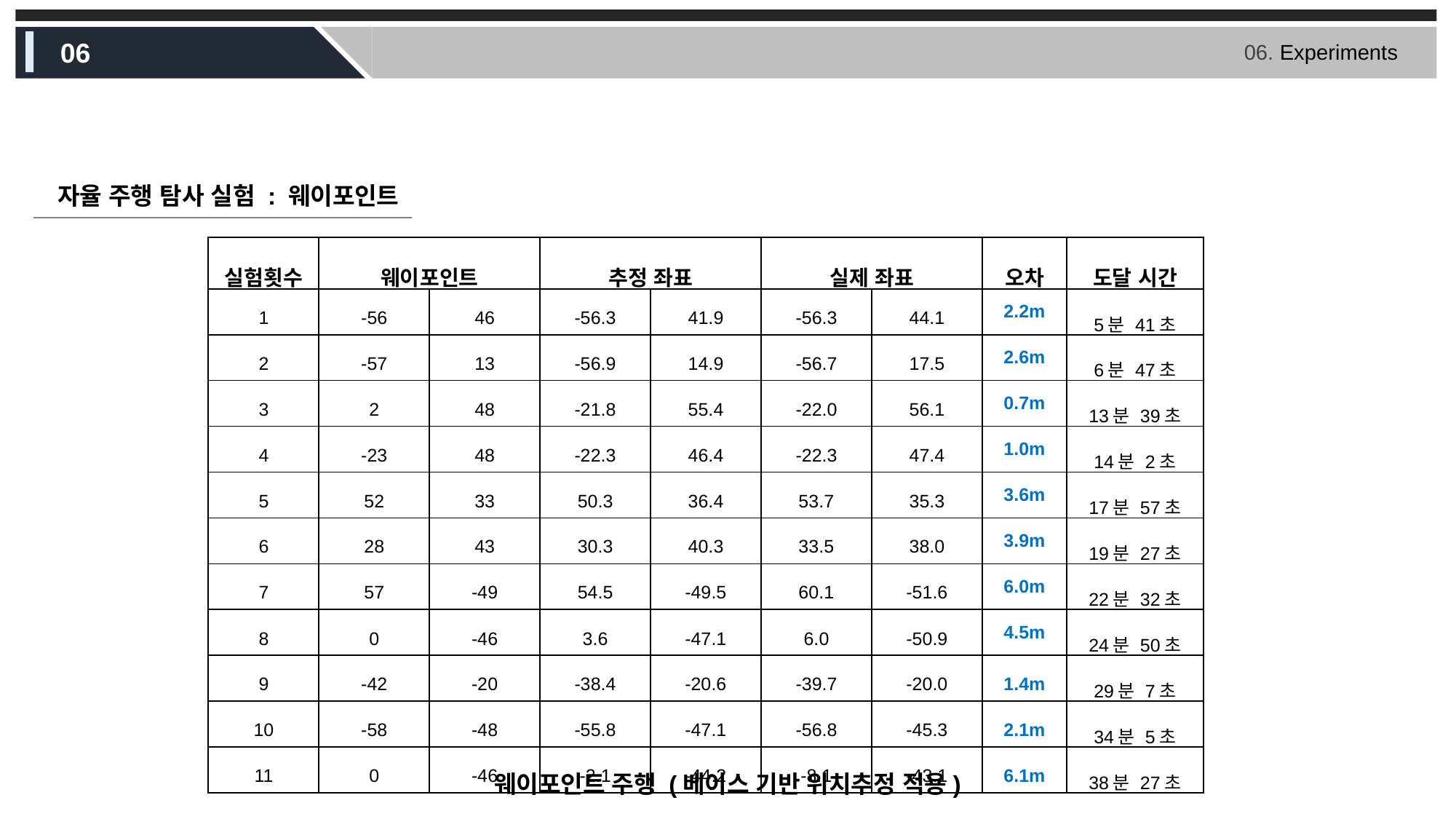

06

06. Experiments
자율 주행 탐사 실험 : 웨이포인트
| 실험횟수 | 웨이포인트 |  | 추정 좌표 |  | 실제 좌표 |  | 오차 | 도달 시간 |
| --- | --- | --- | --- | --- | --- | --- | --- | --- |
| 1 | -56 | 46 | -56.3 | 41.9 | -56.3 | 44.1 | 2.2m | 5분 41초 |
| 2 | -57 | 13 | -56.9 | 14.9 | -56.7 | 17.5 | 2.6m | 6분 47초 |
| 3 | 2 | 48 | -21.8 | 55.4 | -22.0 | 56.1 | 0.7m | 13분 39초 |
| 4 | -23 | 48 | -22.3 | 46.4 | -22.3 | 47.4 | 1.0m | 14분 2초 |
| 5 | 52 | 33 | 50.3 | 36.4 | 53.7 | 35.3 | 3.6m | 17분 57초 |
| 6 | 28 | 43 | 30.3 | 40.3 | 33.5 | 38.0 | 3.9m | 19분 27초 |
| 7 | 57 | -49 | 54.5 | -49.5 | 60.1 | -51.6 | 6.0m | 22분 32초 |
| 8 | 0 | -46 | 3.6 | -47.1 | 6.0 | -50.9 | 4.5m | 24분 50초 |
| 9 | -42 | -20 | -38.4 | -20.6 | -39.7 | -20.0 | 1.4m | 29분 7초 |
| 10 | -58 | -48 | -55.8 | -47.1 | -56.8 | -45.3 | 2.1m | 34분 5초 |
| 11 | 0 | -46 | -2.1 | -44.2 | -8.1 | -43.1 | 6.1m | 38분 27초 |
웨이포인트 주행 (베이스 기반 위치추정 적용)